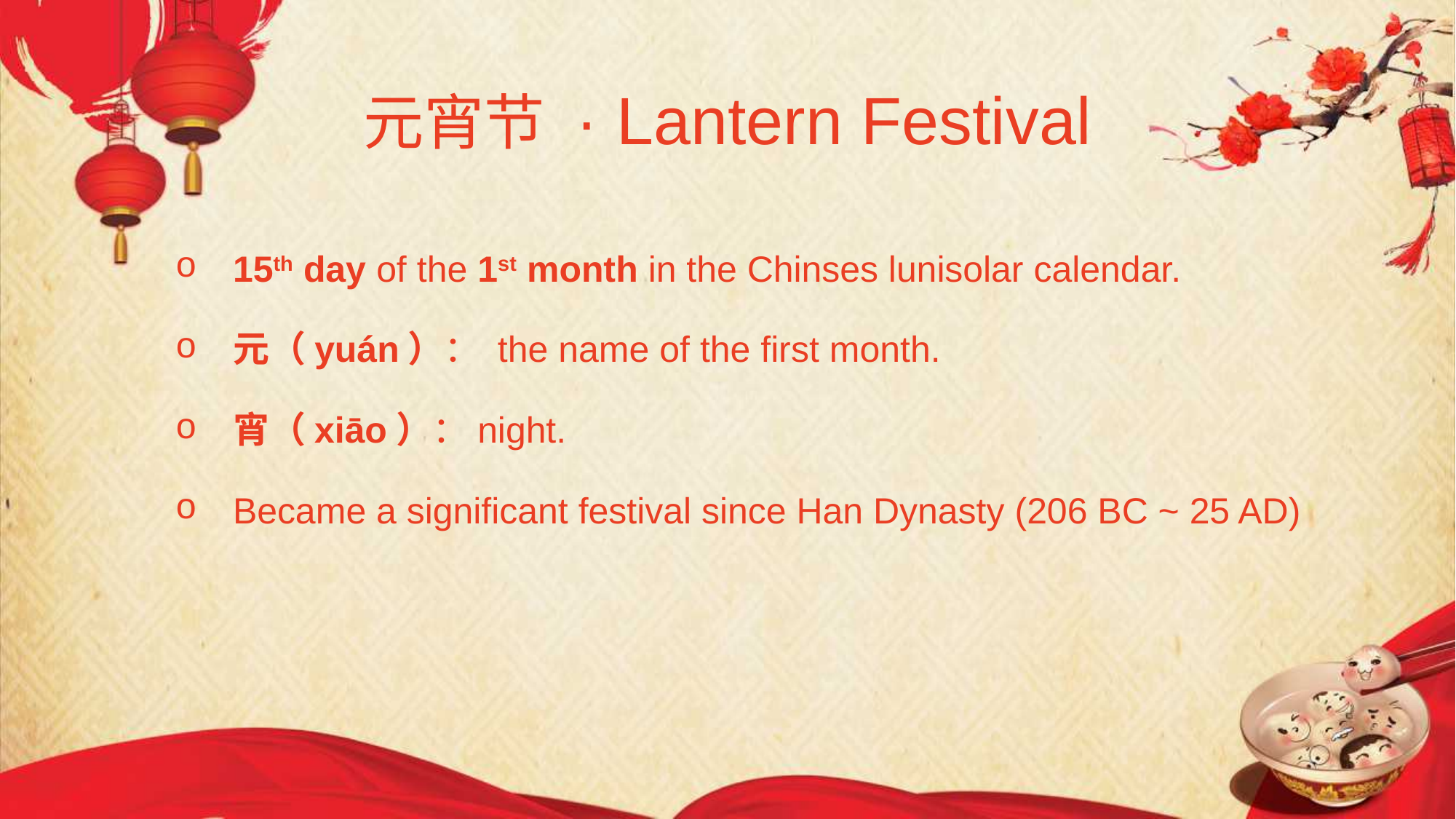

# 元宵节 · Lantern Festival
15th day of the 1st month in the Chinses lunisolar calendar.
元（yuán）： the name of the first month.
宵（xiāo）：night.
Became a significant festival since Han Dynasty (206 BC ~ 25 AD)